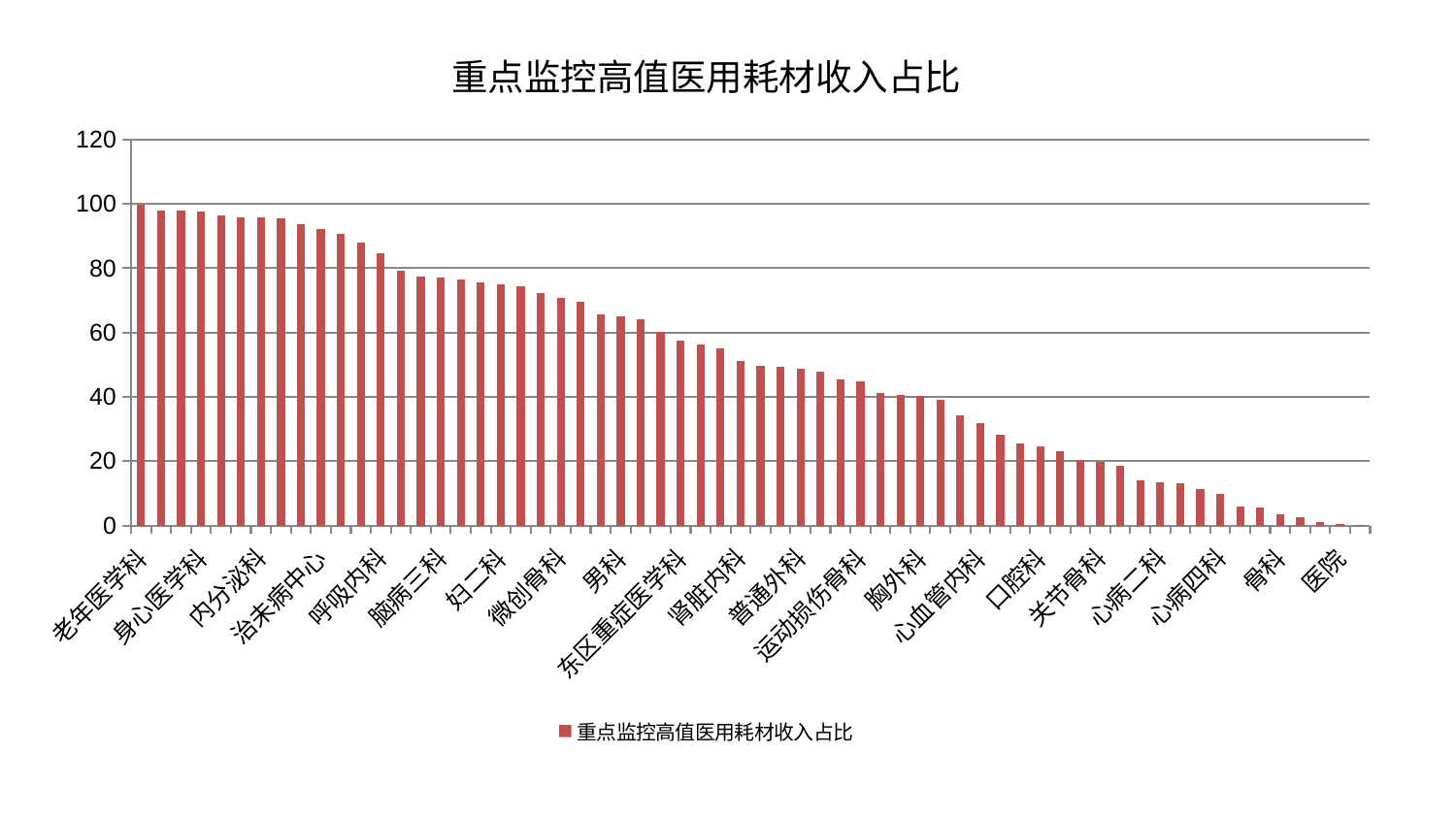

### Chart: 重点监控高值医用耗材收入占比

| Category | 重点监控高值医用耗材收入占比 |
|---|---|
| 老年医学科 | 99.64445438862681 |
| 妇科妇二科合并 | 97.93402200671028 |
| 产科 | 97.85134194787292 |
| 身心医学科 | 97.75705234670207 |
| 推拿科 | 96.41521741213157 |
| 西区重症医学科 | 95.96962008971045 |
| 内分泌科 | 95.73574184058762 |
| 肛肠科 | 95.60709225884474 |
| 肝病科 | 93.68151670927848 |
| 治未病中心 | 92.16148072254235 |
| 皮肤科 | 90.82391898592137 |
| 神经外科 | 87.98895056519198 |
| 呼吸内科 | 84.58111254575435 |
| 泌尿外科 | 79.19851401015221 |
| 脑病二科 | 77.56459075881116 |
| 脑病三科 | 77.15366055618786 |
| 心病三科 | 76.6279483133224 |
| 美容皮肤科 | 75.50609566330098 |
| 妇二科 | 74.9408369468683 |
| 康复科 | 74.53769096206709 |
| 乳腺甲状腺外科 | 72.33726373088345 |
| 微创骨科 | 70.80507021727533 |
| 周围血管科 | 69.63841824357935 |
| 耳鼻喉科 | 65.56381700613296 |
| 男科 | 65.02625771048241 |
| 肿瘤内科 | 64.12440535746175 |
| 显微骨科 | 60.186454607650106 |
| 东区重症医学科 | 57.59032098120373 |
| 重症医学科 | 56.29010247639492 |
| 小儿推拿科 | 55.14523224214687 |
| 肾脏内科 | 51.24003126933978 |
| 中医外治中心 | 49.60709064356244 |
| 儿科 | 49.203758227435635 |
| 普通外科 | 48.861747974291816 |
| 脾胃科消化科合并 | 47.75483386902377 |
| 心病一科 | 45.48547466576765 |
| 运动损伤骨科 | 44.82534455085106 |
| 肾病科 | 41.19553043534472 |
| 妇科 | 40.60247312784915 |
| 胸外科 | 40.27937130828758 |
| 脾胃病科 | 39.026011611681845 |
| 肝胆外科 | 34.240104209714175 |
| 心血管内科 | 31.778133070507387 |
| 脊柱骨科 | 28.25440984261618 |
| 中医经典科 | 25.626132768577435 |
| 口腔科 | 24.538279677734607 |
| 小儿骨科 | 23.068259445906648 |
| 东区肾病科 | 20.42469302860188 |
| 关节骨科 | 19.63957472251201 |
| 神经内科 | 18.59770032182626 |
| 创伤骨科 | 14.002472491429362 |
| 心病二科 | 13.342241289647227 |
| 消化内科 | 13.194989842559202 |
| 针灸科 | 11.450387534067108 |
| 心病四科 | 9.888279394090937 |
| 脑病一科 | 5.804463381233016 |
| 血液科 | 5.507959033320087 |
| 骨科 | 3.616932475658974 |
| 眼科 | 2.4476830122648563 |
| 风湿病科 | 0.9974323525552942 |
| 医院 | 0.4656 |
| 综合内科 | 0.04221730631364107 |
258